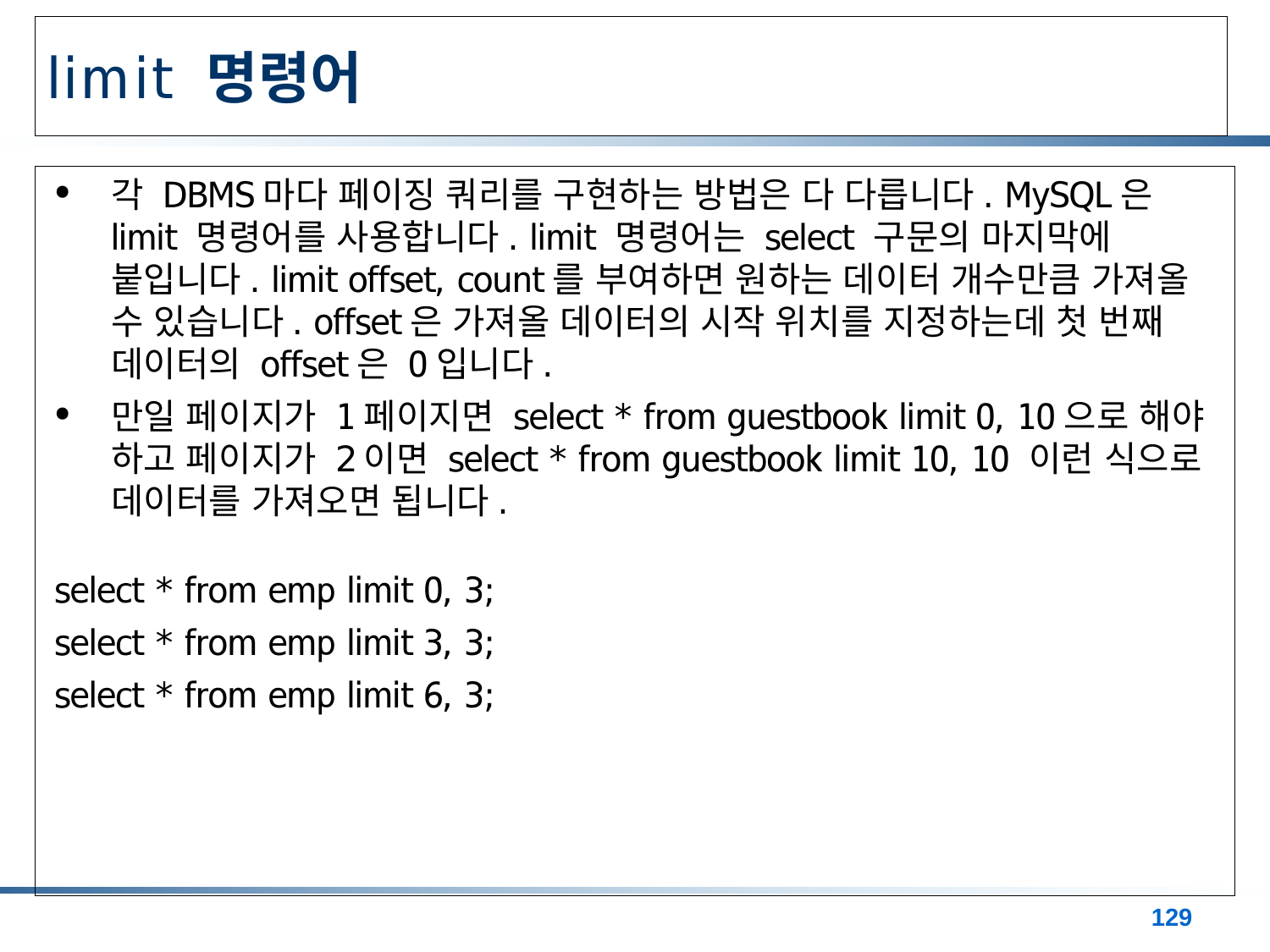

# limit 명령어
각 DBMS마다 페이징 쿼리를 구현하는 방법은 다 다릅니다. MySQL은 limit 명령어를 사용합니다. limit 명령어는 select 구문의 마지막에 붙입니다. limit offset, count를 부여하면 원하는 데이터 개수만큼 가져올 수 있습니다. offset은 가져올 데이터의 시작 위치를 지정하는데 첫 번째 데이터의 offset은 0입니다.
만일 페이지가 1페이지면 select * from guestbook limit 0, 10으로 해야 하고 페이지가 2이면 select * from guestbook limit 10, 10 이런 식으로 데이터를 가져오면 됩니다.

select * from emp limit 0, 3;
select * from emp limit 3, 3;
select * from emp limit 6, 3;